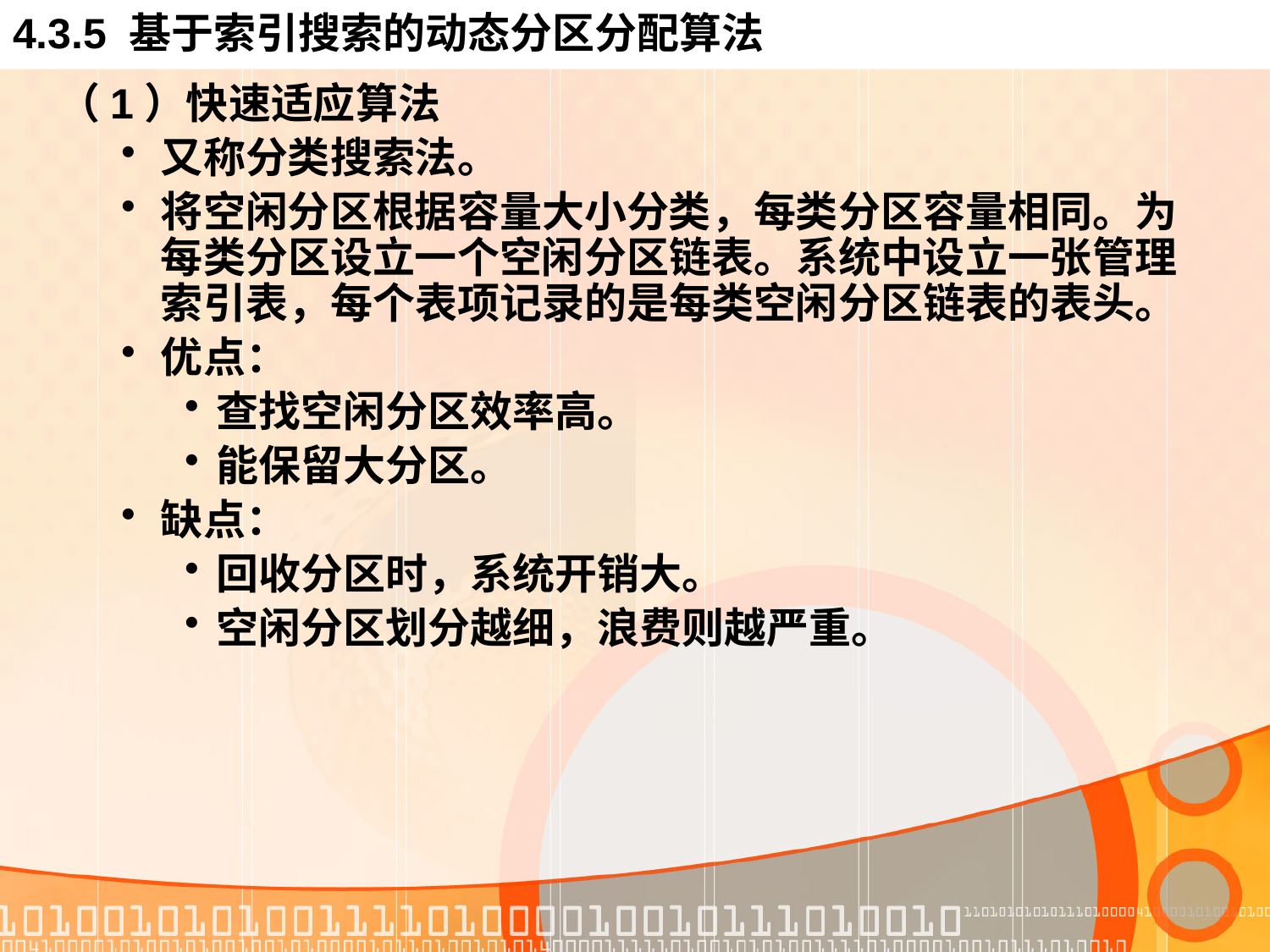

# 4.3.5 基于索引搜索的动态分区分配算法
（1）快速适应算法
又称分类搜索法。
将空闲分区根据容量大小分类，每类分区容量相同。为每类分区设立一个空闲分区链表。系统中设立一张管理索引表，每个表项记录的是每类空闲分区链表的表头。
优点：
查找空闲分区效率高。
能保留大分区。
缺点：
回收分区时，系统开销大。
空闲分区划分越细，浪费则越严重。